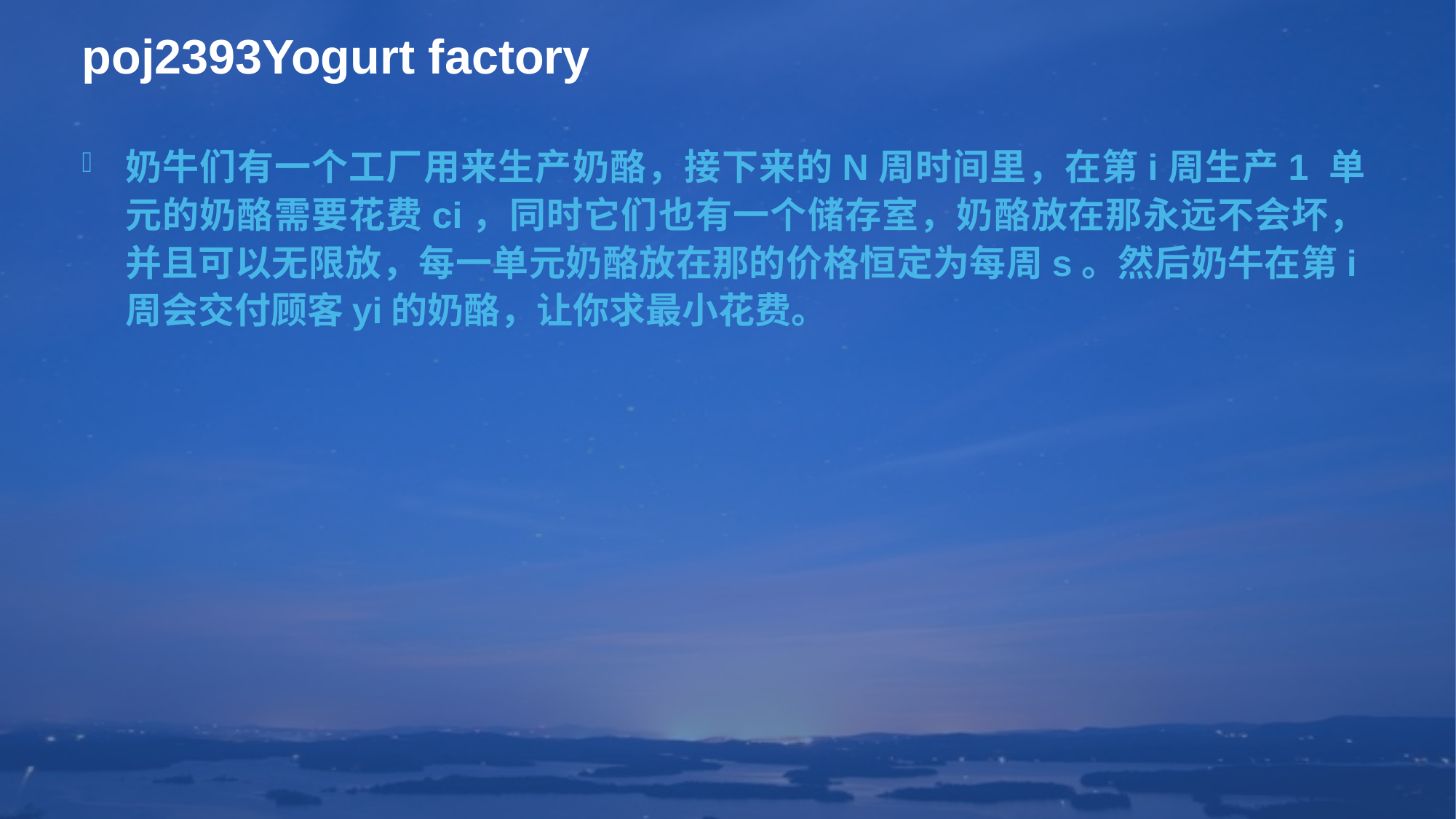

# poj2393Yogurt factory
奶牛们有一个工厂用来生产奶酪，接下来的N周时间里，在第i周生产1 单元的奶酪需要花费ci，同时它们也有一个储存室，奶酪放在那永远不会坏，并且可以无限放，每一单元奶酪放在那的价格恒定为每周s。然后奶牛在第i周会交付顾客yi的奶酪，让你求最小花费。